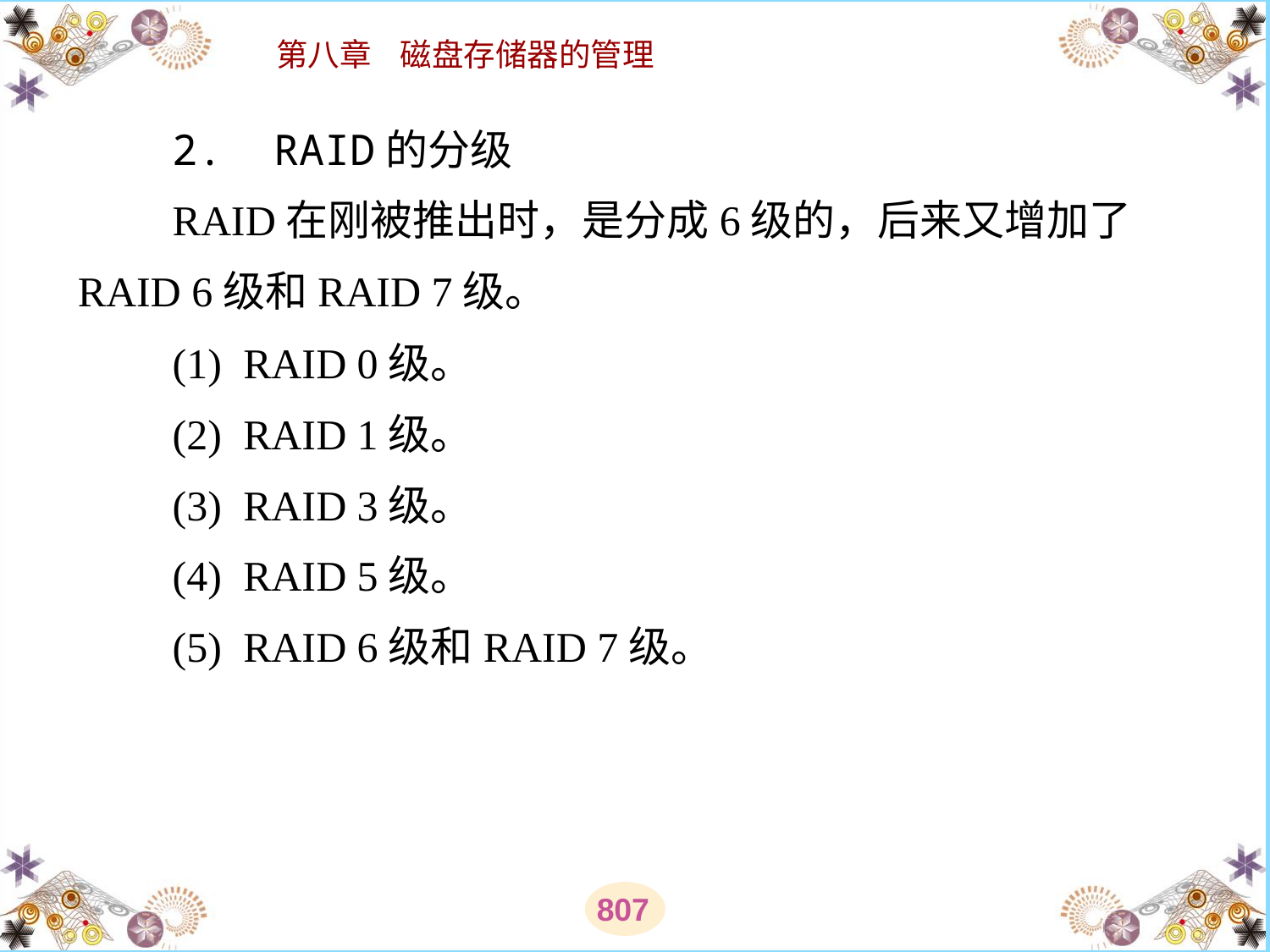

# 2.  RAID的分级 　　RAID在刚被推出时，是分成6级的，后来又增加了RAID 6级和RAID 7级。 　　(1)  RAID 0级。 　　(2)  RAID 1级。 　　(3)  RAID 3级。 　　(4)  RAID 5级。 　　(5)  RAID 6级和RAID 7级。